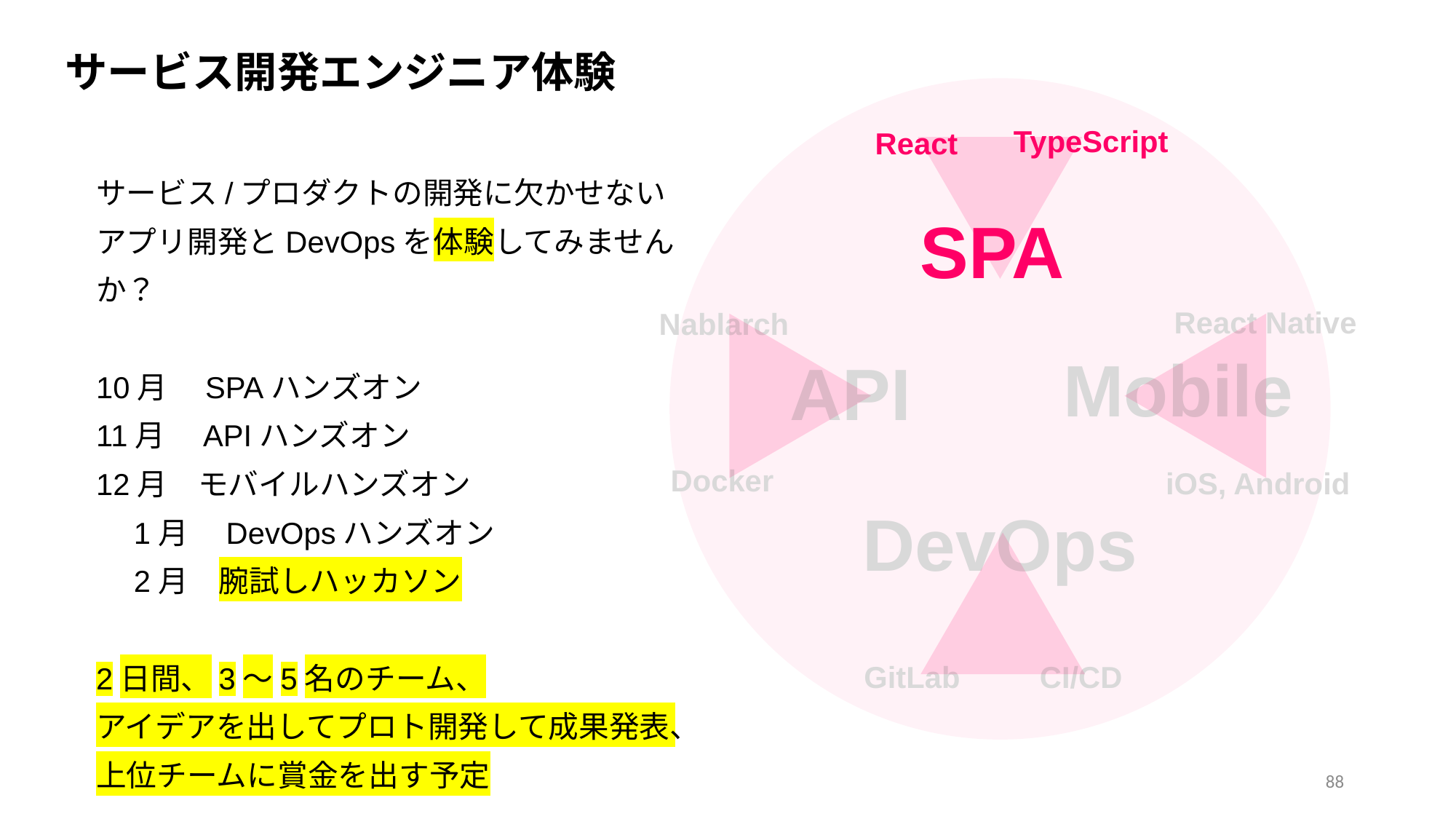

サービス開発エンジニア体験

TypeScript
React

サービス/プロダクトの開発に欠かせない
アプリ開発とDevOpsを体験してみませんか？

10月　SPAハンズオン
11月　APIハンズオン
12月　モバイルハンズオン
　1月　DevOpsハンズオン
　2月　腕試しハッカソン

2日間、3～5名のチーム、
アイデアを出してプロト開発して成果発表、
上位チームに賞金を出す予定
SPA
React Native
Nablarch

Mobile
API
Docker
iOS, Android
DevOps

GitLab
CI/CD
88